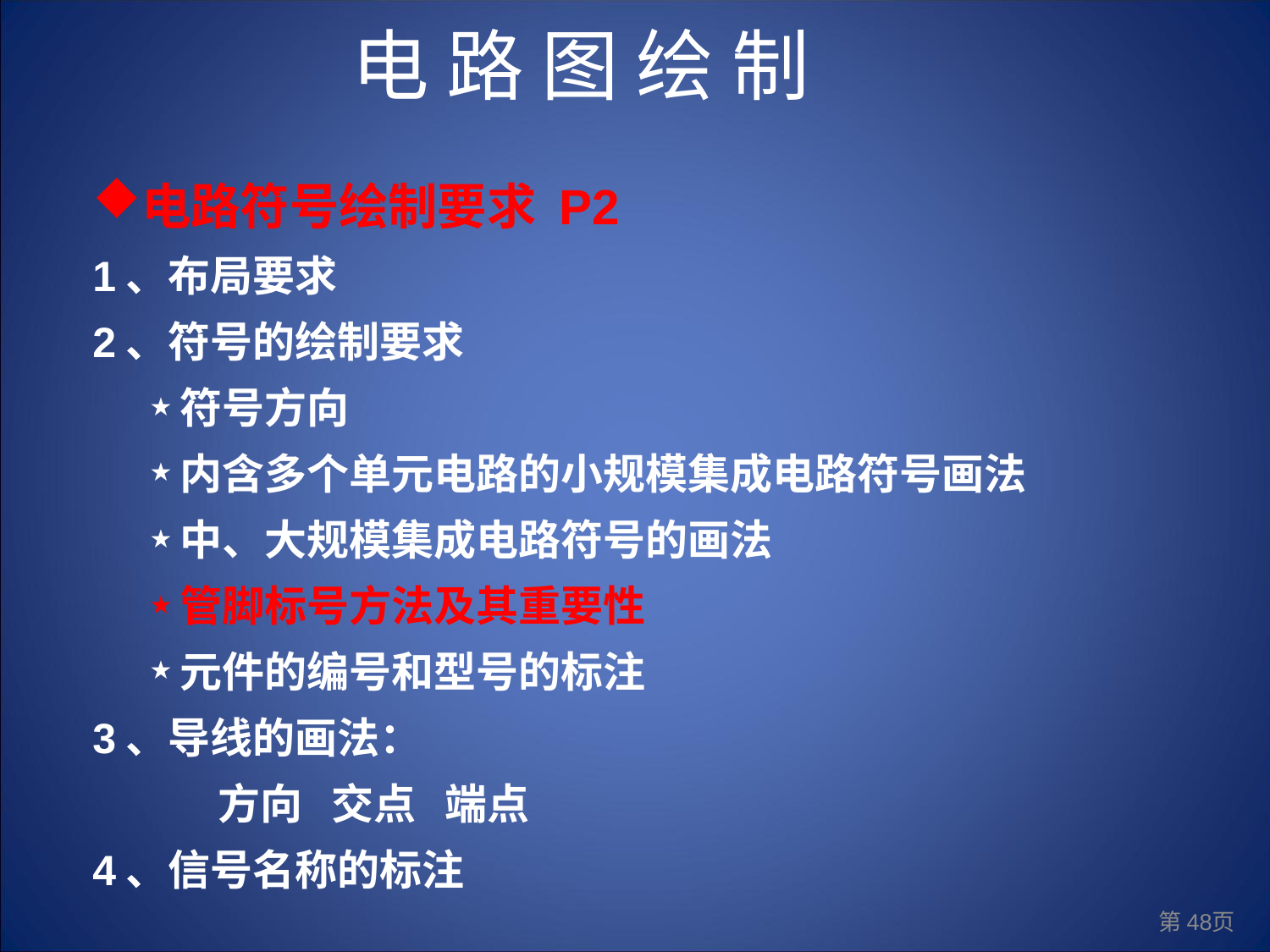

电 路 图 绘 制
电路符号绘制要求 P2
1、布局要求
2、符号的绘制要求
符号方向
内含多个单元电路的小规模集成电路符号画法
中、大规模集成电路符号的画法
管脚标号方法及其重要性
元件的编号和型号的标注
3、导线的画法：
   方向   交点   端点
4、信号名称的标注